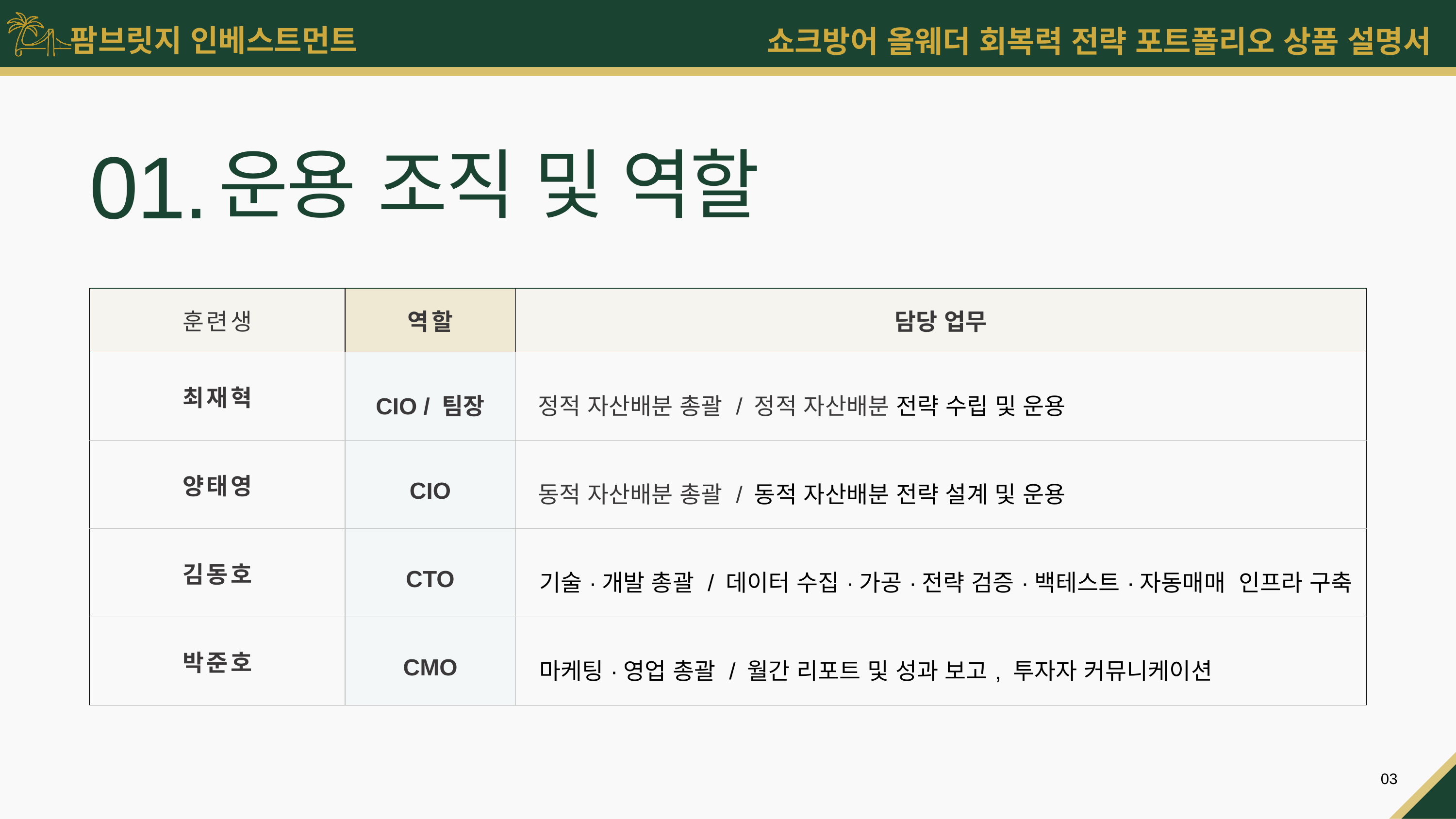

01.
운용 조직 및 역할
| 훈련생 | 역할 | 담당 업무 |
| --- | --- | --- |
| 최재혁 | CIO / 팀장 | 정적 자산배분 총괄 / 정적 자산배분 전략 수립 및 운용 |
| 양태영 | CIO | 동적 자산배분 총괄 / 동적 자산배분 전략 설계 및 운용 |
| 김동호 | CTO | 기술·개발 총괄 / 데이터 수집·가공·전략 검증·백테스트·자동매매 인프라 구축 |
| 박준호 | CMO | 마케팅·영업 총괄 / 월간 리포트 및 성과 보고, 투자자 커뮤니케이션 |
03